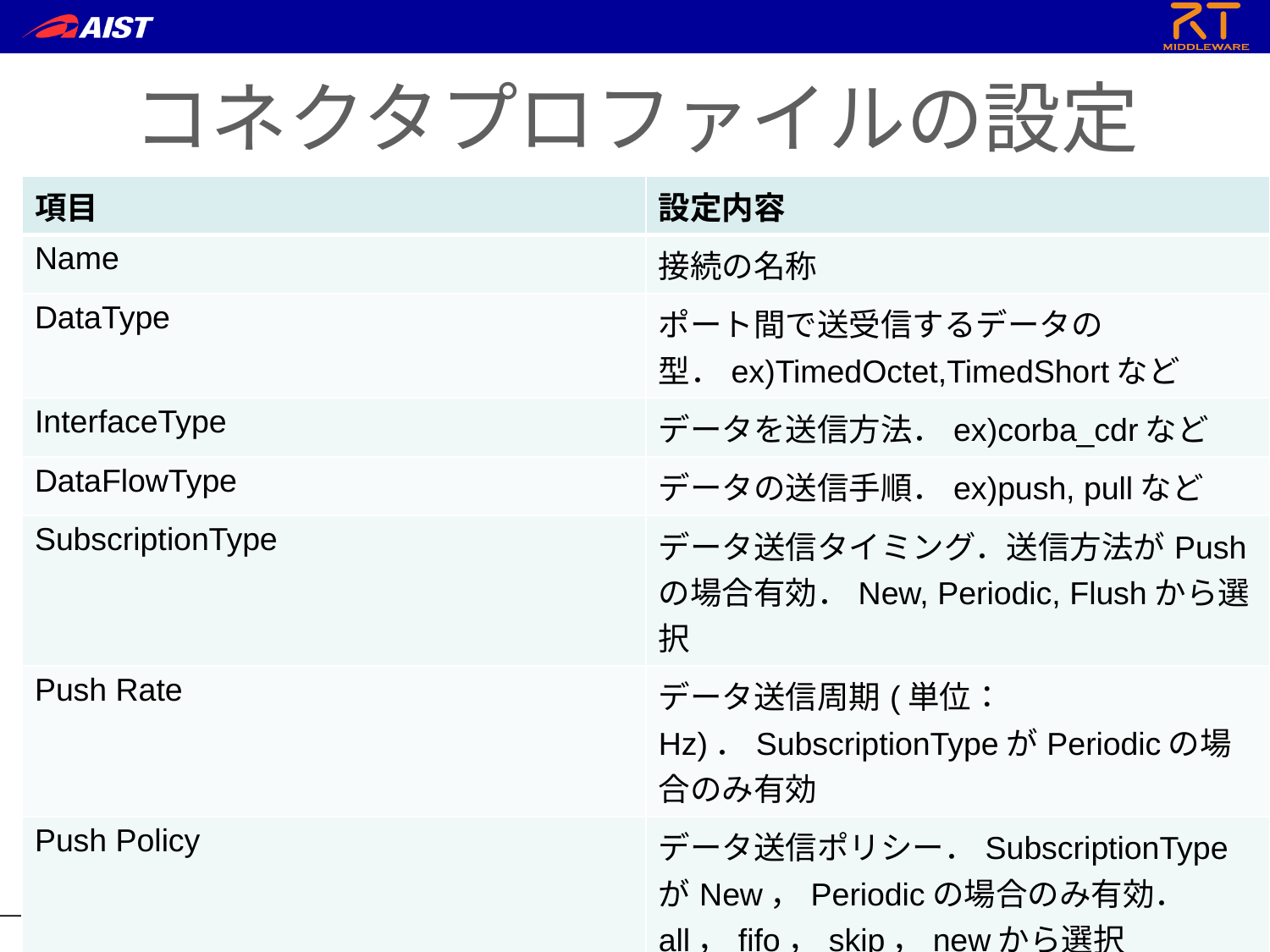

コネクタプロファイルの設定
| 項目 | 設定内容 |
| --- | --- |
| Name | 接続の名称 |
| DataType | ポート間で送受信するデータの型．ex)TimedOctet,TimedShortなど |
| InterfaceType | データを送信方法．ex)corba\_cdrなど |
| DataFlowType | データの送信手順．ex)push, pullなど |
| SubscriptionType | データ送信タイミング．送信方法がPushの場合有効．New, Periodic, Flushから選択 |
| Push Rate | データ送信周期(単位：Hz)．SubscriptionTypeがPeriodicの場合のみ有効 |
| Push Policy | データ送信ポリシー．SubscriptionTypeがNew，Periodicの場合のみ有効． all，fifo，skip，newから選択 |
| Skip Count | 送信データスキップ数．Push PolicyがSkipの場合のみ有効 |